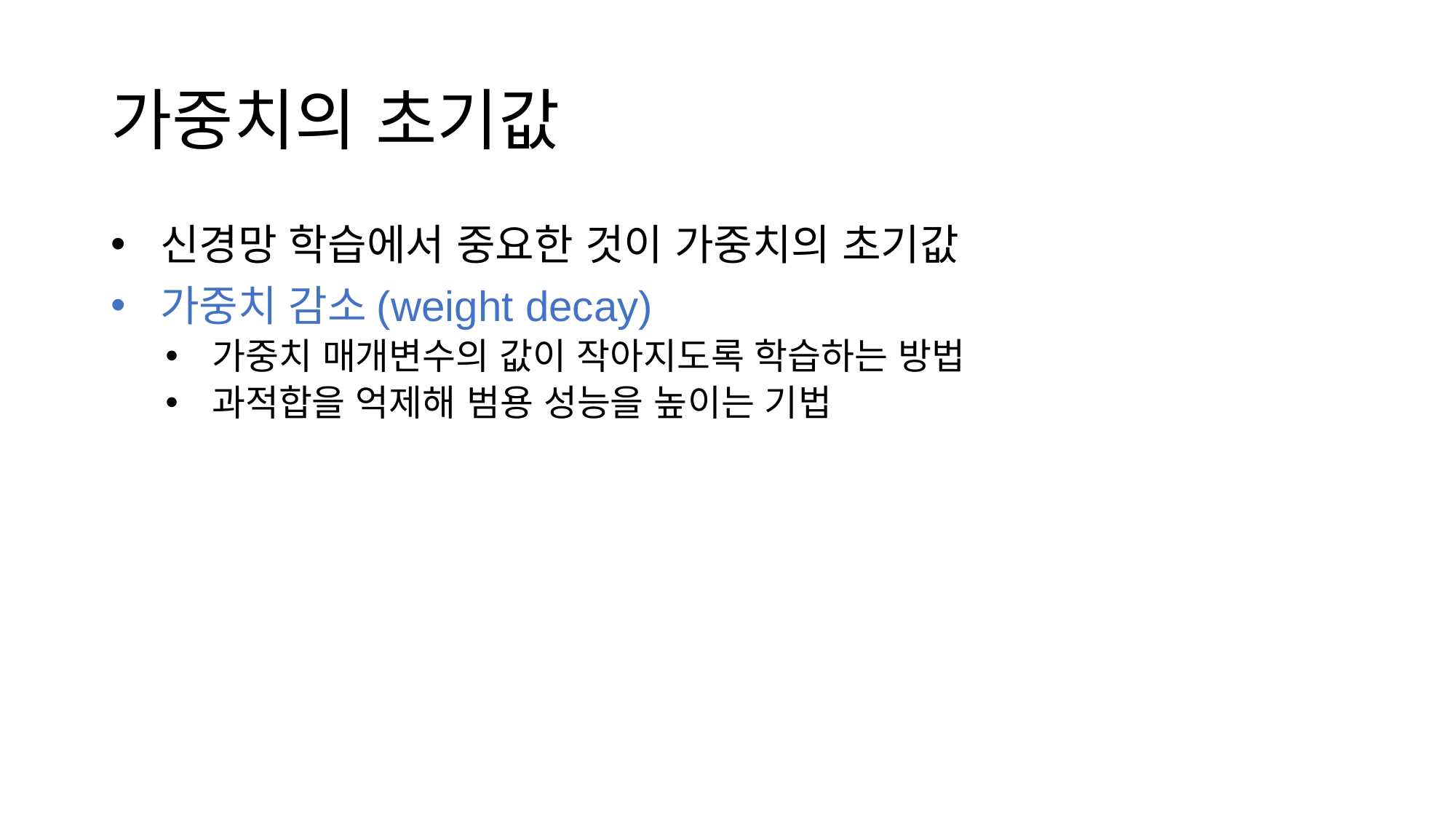

# 가중치의 초기값
 신경망 학습에서 중요한 것이 가중치의 초기값
 가중치 감소(weight decay)
 가중치 매개변수의 값이 작아지도록 학습하는 방법
 과적합을 억제해 범용 성능을 높이는 기법